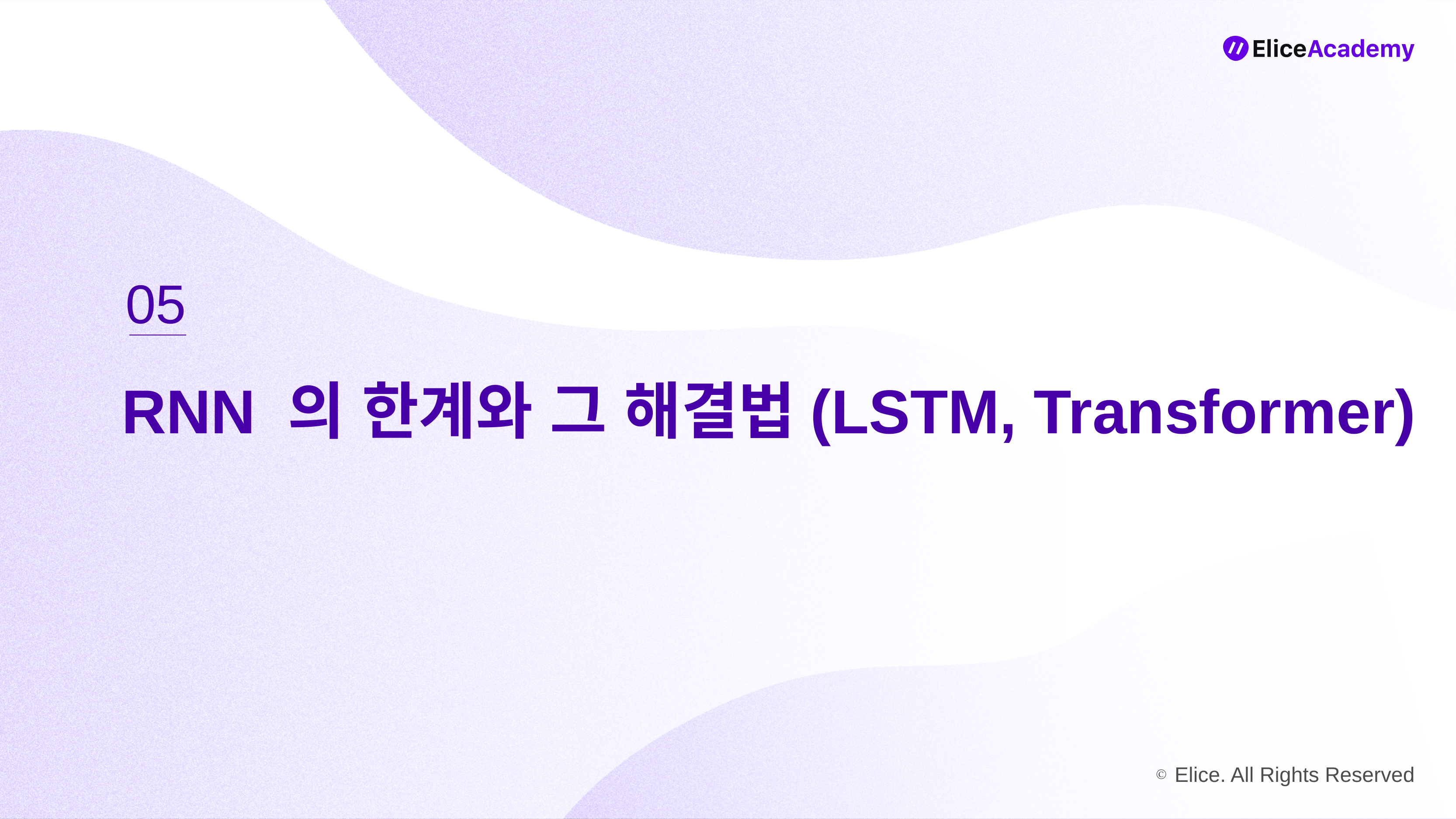

05
RNN 의 한계와 그 해결법(LSTM, Transformer)